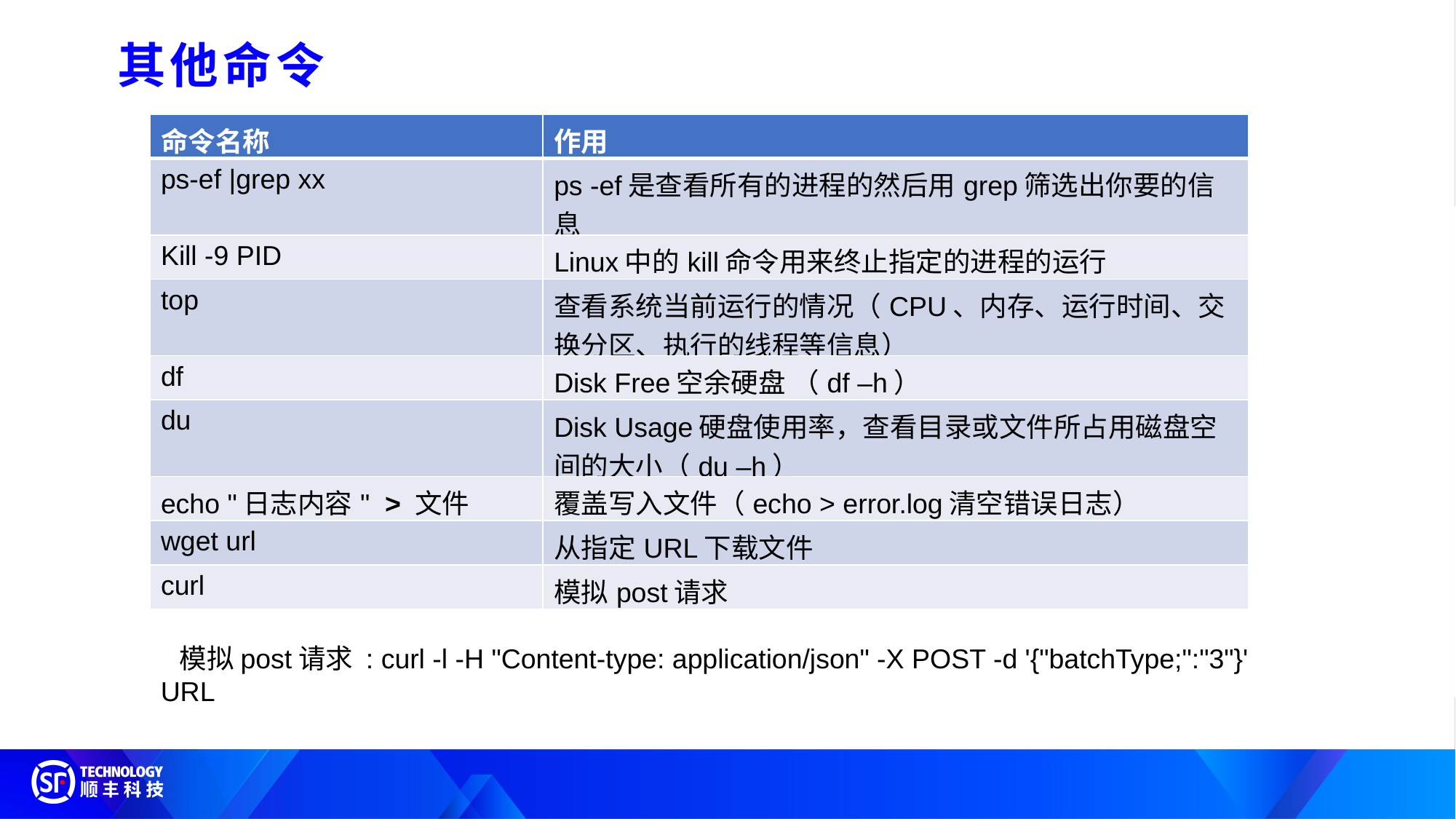

其他命令
| 命令名称 | 作用 |
| --- | --- |
| ps-ef |grep xx | ps -ef是查看所有的进程的然后用grep筛选出你要的信息 |
| Kill -9 PID | Linux中的kill命令用来终止指定的进程的运行 |
| top | 查看系统当前运行的情况（CPU、内存、运行时间、交换分区、执行的线程等信息） |
| df | Disk Free空余硬盘 （df –h） |
| du | Disk Usage硬盘使用率，查看目录或文件所占用磁盘空间的大小（du –h） |
| echo "日志内容"  > 文件 | 覆盖写入文件（echo > error.log清空错误日志） |
| wget url | 从指定URL下载文件 |
| curl | 模拟post请求 |
  模拟post请求 : curl -l -H "Content-type: application/json" -X POST -d '{"batchType;":"3"}' URL